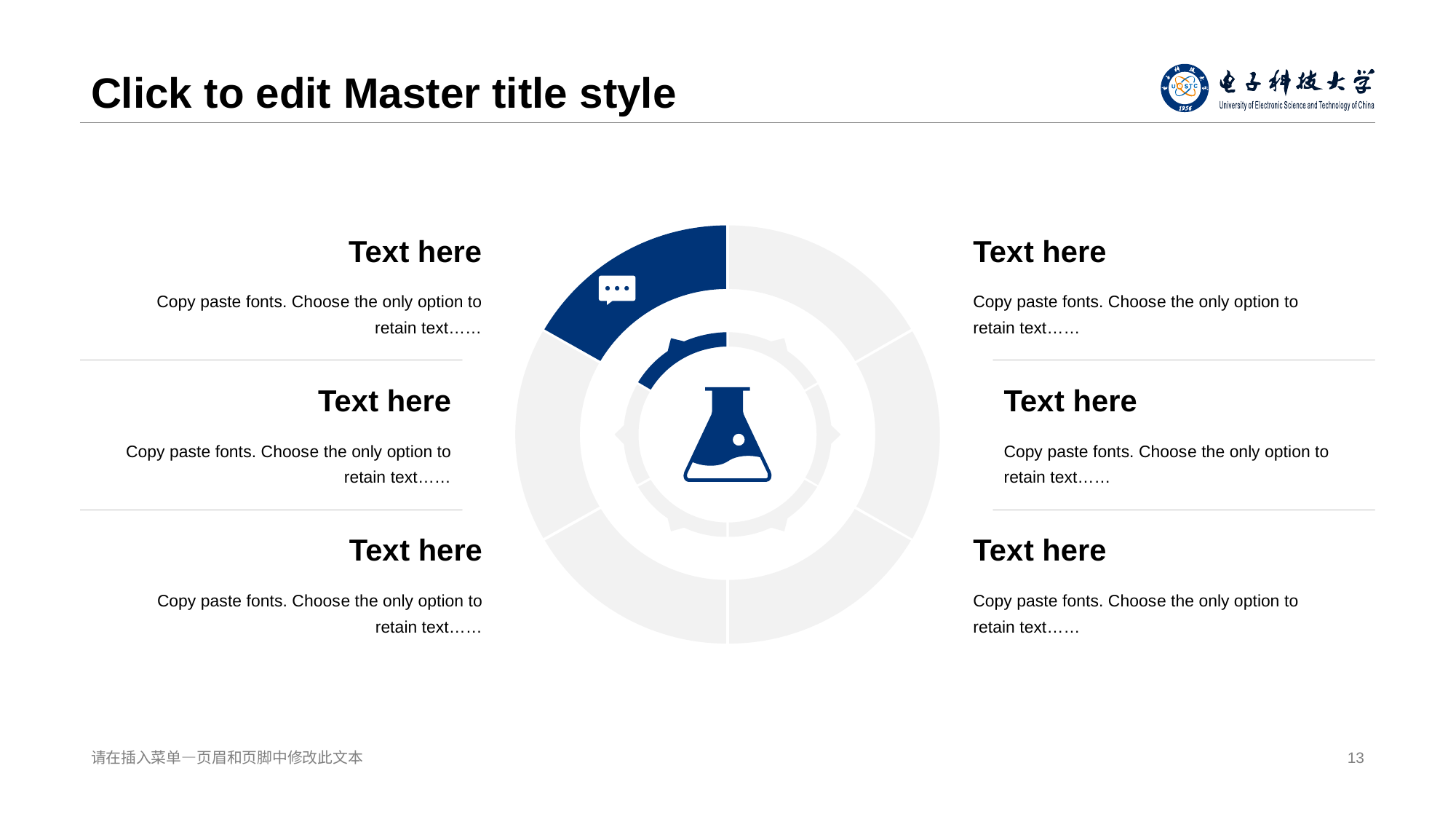

# Click to edit  Master title style

Tex t here
Copy paste fonts. Choos e the only option to retain text……
Tex t here
Copy paste fonts. Choos e the only option to retain text……

Tex t here
Copy paste fonts. Choos e the only option to retain text……
Tex t here
Copy paste fonts. Choos e the only option to retain text……

Tex t here
Copy paste fonts. Choos e the only option to retain text……
Tex t here
Copy paste fonts. Choos e the only option to retain text……
请在插入菜单— 页眉和页脚中修改此文本
13